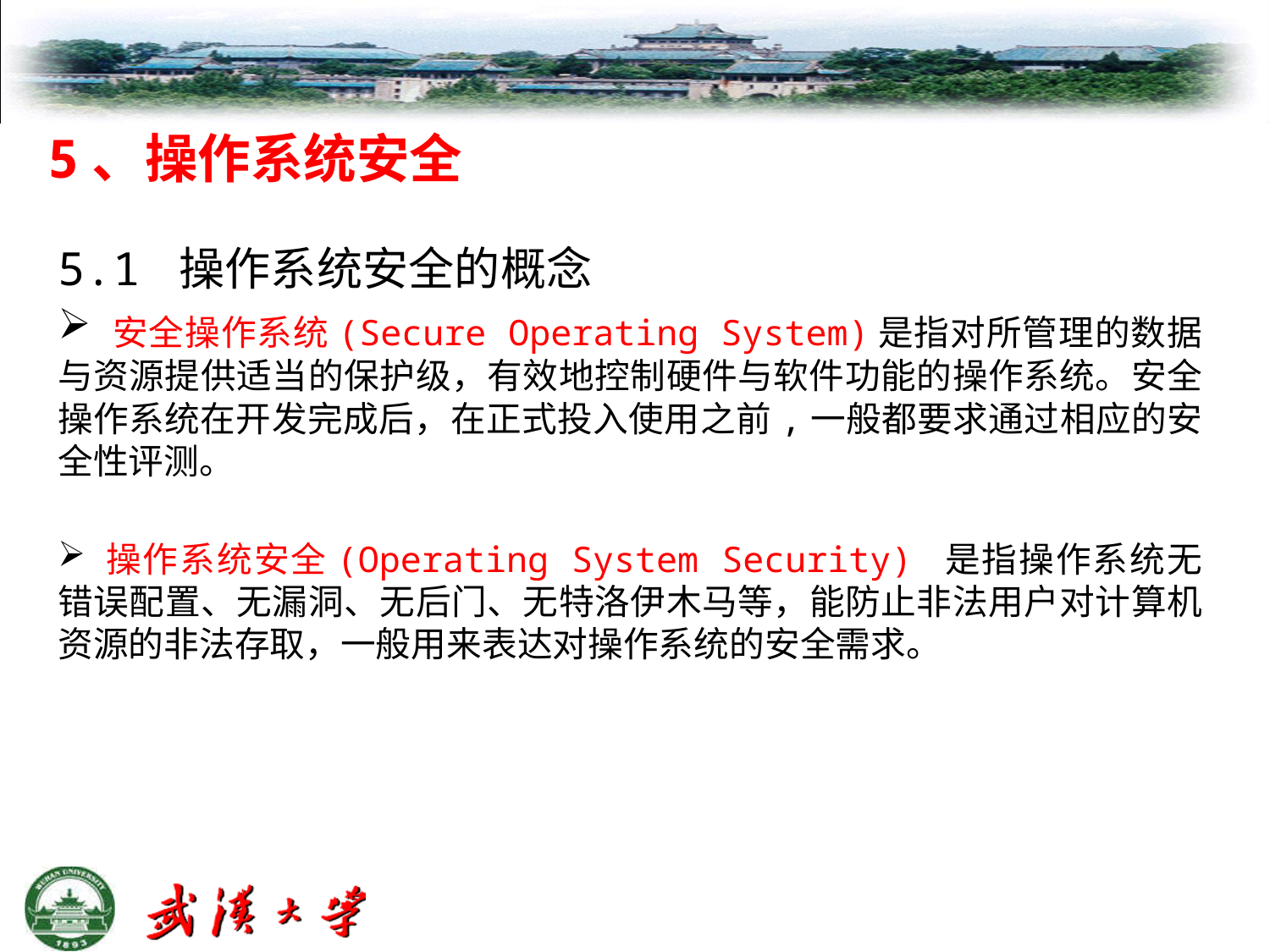

5、操作系统安全
5.1 操作系统安全的概念
 安全操作系统(Secure Operating System)是指对所管理的数据与资源提供适当的保护级，有效地控制硬件与软件功能的操作系统。安全操作系统在开发完成后，在正式投入使用之前,一般都要求通过相应的安全性评测。

 操作系统安全(Operating System Security) 是指操作系统无错误配置、无漏洞、无后门、无特洛伊木马等，能防止非法用户对计算机资源的非法存取，一般用来表达对操作系统的安全需求。